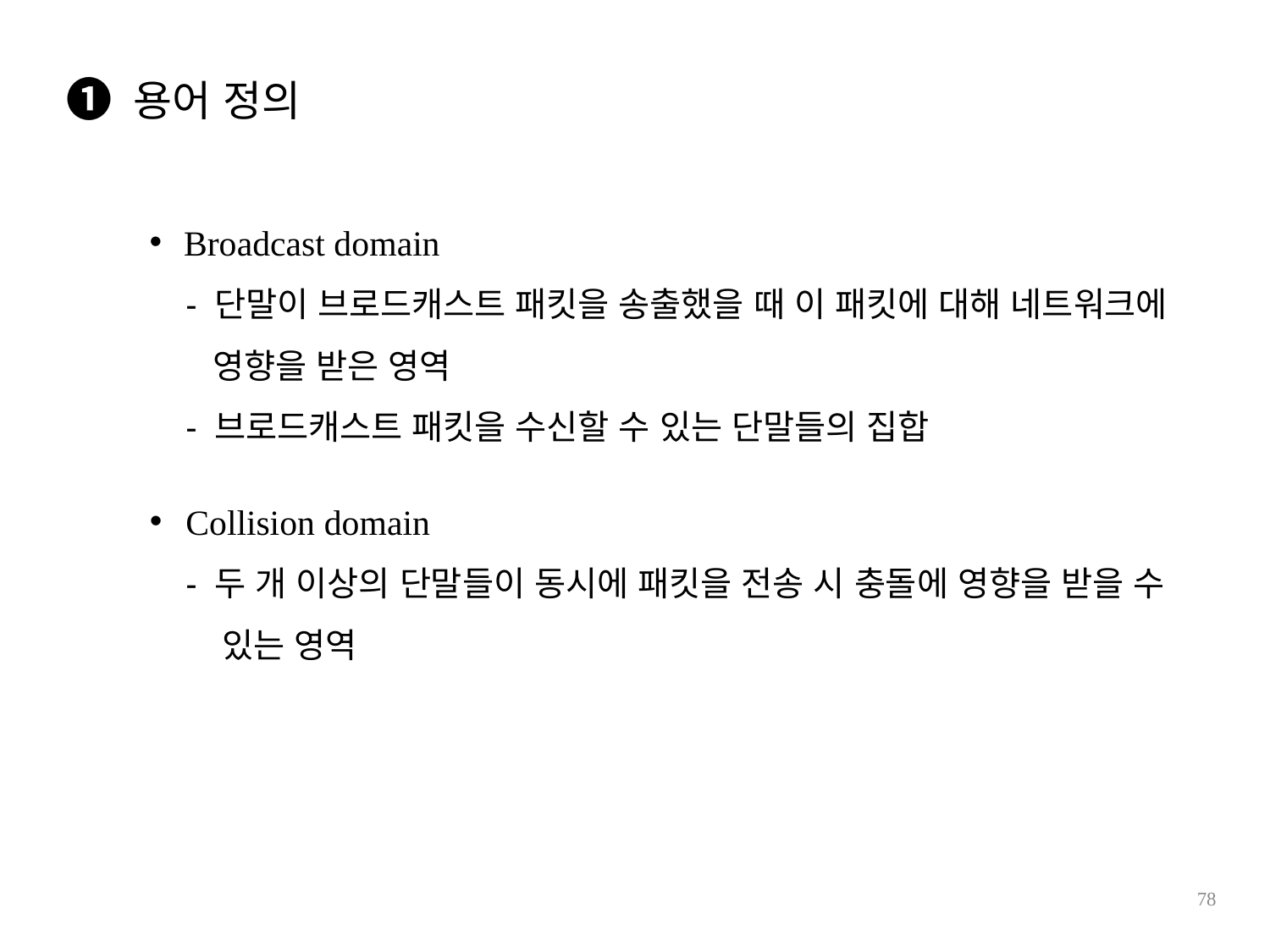

❶ 용어 정의
Broadcast domain
     - 단말이 브로드캐스트 패킷을 송출했을 때 이 패킷에 대해 네트워크에
       영향을 받은 영역
     - 브로드캐스트 패킷을 수신할 수 있는 단말들의 집합

Collision domain
     - 두 개 이상의 단말들이 동시에 패킷을 전송 시 충돌에 영향을 받을 수
        있는 영역
78